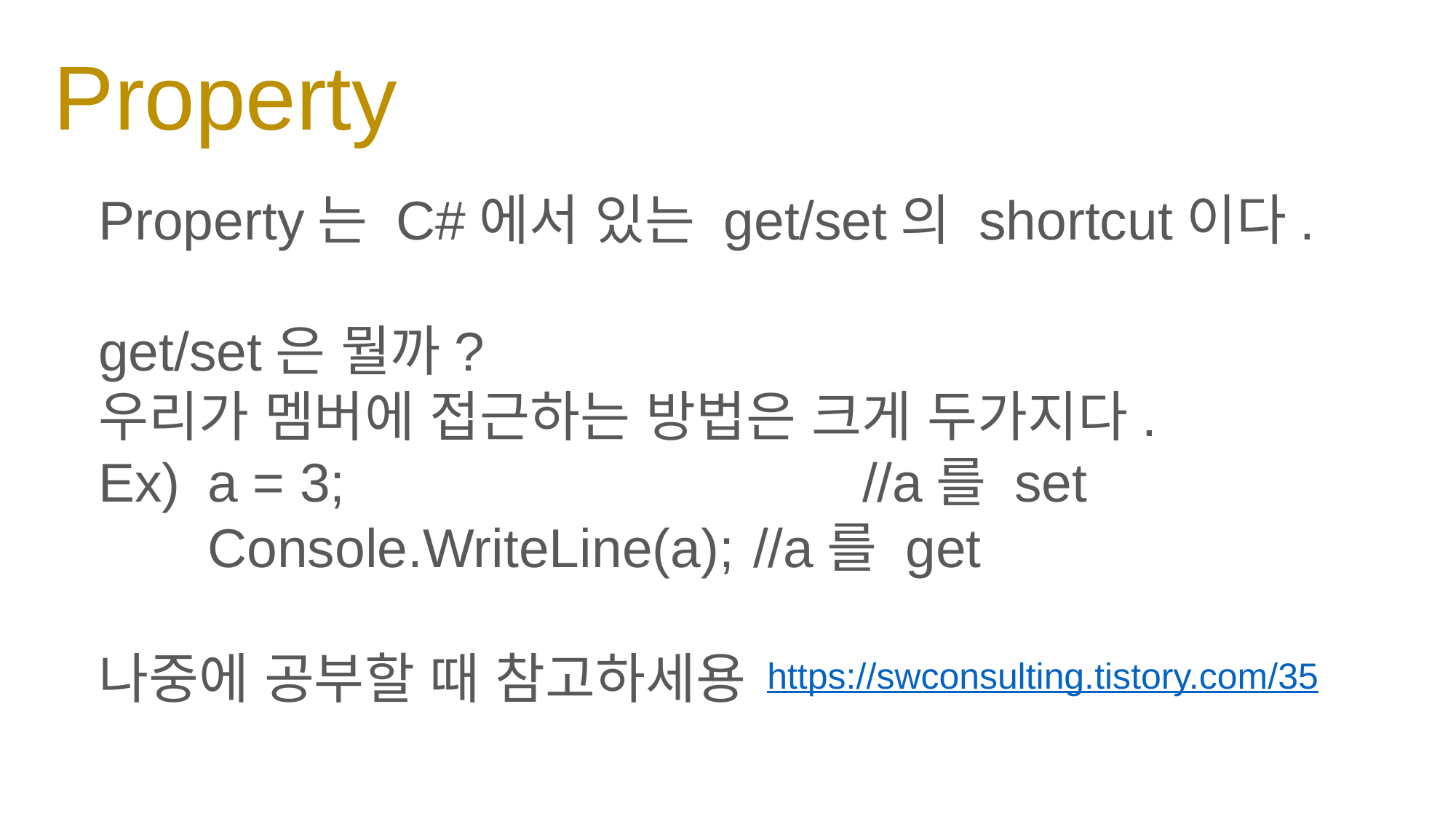

# Property
Property는 C#에서 있는 get/set의 shortcut이다.

get/set은 뭘까?
우리가 멤버에 접근하는 방법은 크게 두가지다.
Ex) 	a = 3;					//a를 set
	Console.WriteLine(a);	//a를 get

나중에 공부할 때 참고하세용
https://swconsulting.tistory.com/35